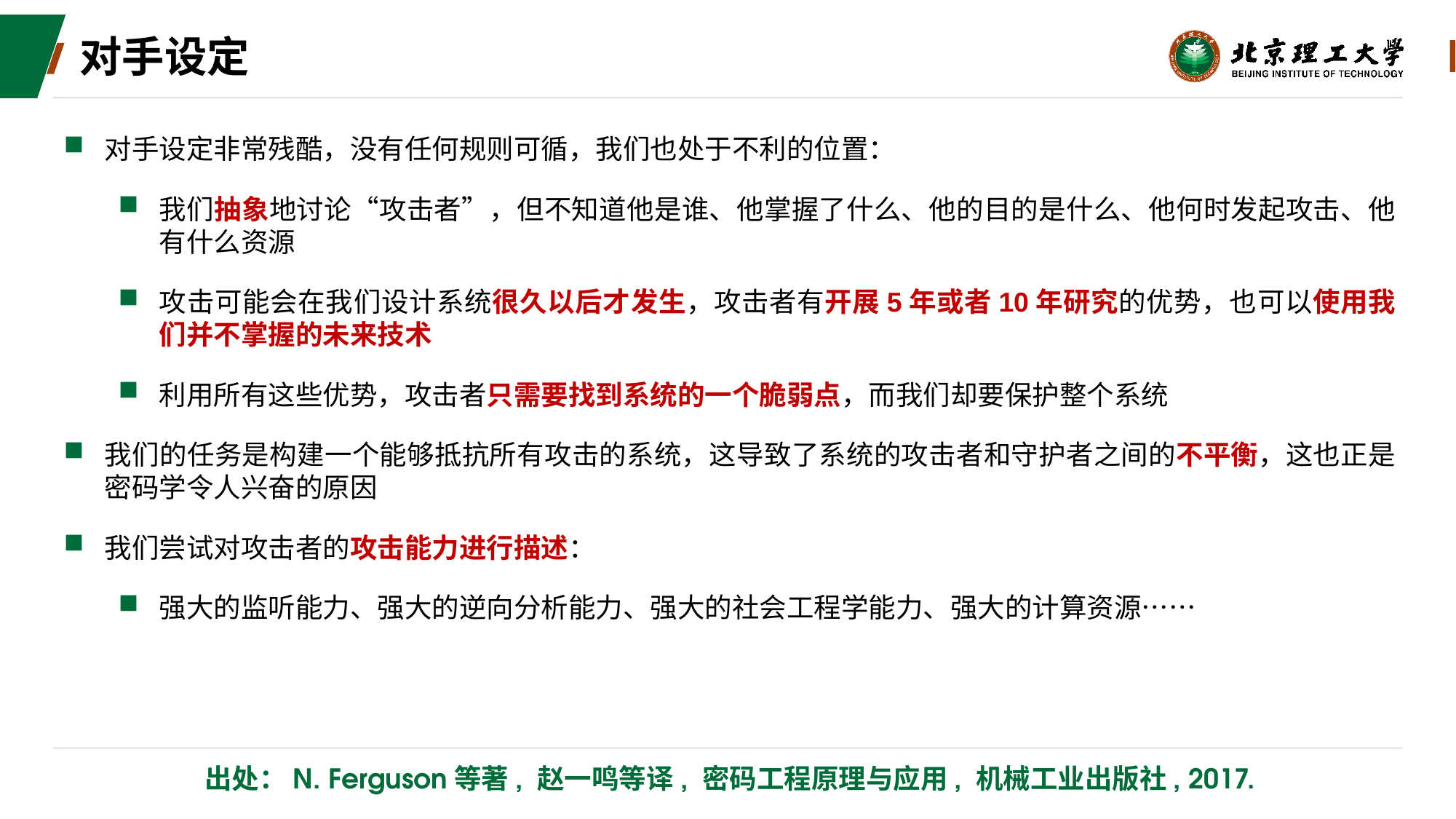

# 对手设定
对手设定非常残酷，没有任何规则可循，我们也处于不利的位置：
我们抽象地讨论“攻击者”，但不知道他是谁、他掌握了什么、他的目的是什么、他何时发起攻击、他有什么资源
攻击可能会在我们设计系统很久以后才发生，攻击者有开展5年或者10年研究的优势，也可以使用我们并不掌握的未来技术
利用所有这些优势，攻击者只需要找到系统的一个脆弱点，而我们却要保护整个系统
我们的任务是构建一个能够抵抗所有攻击的系统，这导致了系统的攻击者和守护者之间的不平衡，这也正是密码学令人兴奋的原因
我们尝试对攻击者的攻击能力进行描述：
强大的监听能力、强大的逆向分析能力、强大的社会工程学能力、强大的计算资源……
出处：N. Ferguson等著, 赵一鸣等译, 密码工程原理与应用, 机械工业出版社, 2017.